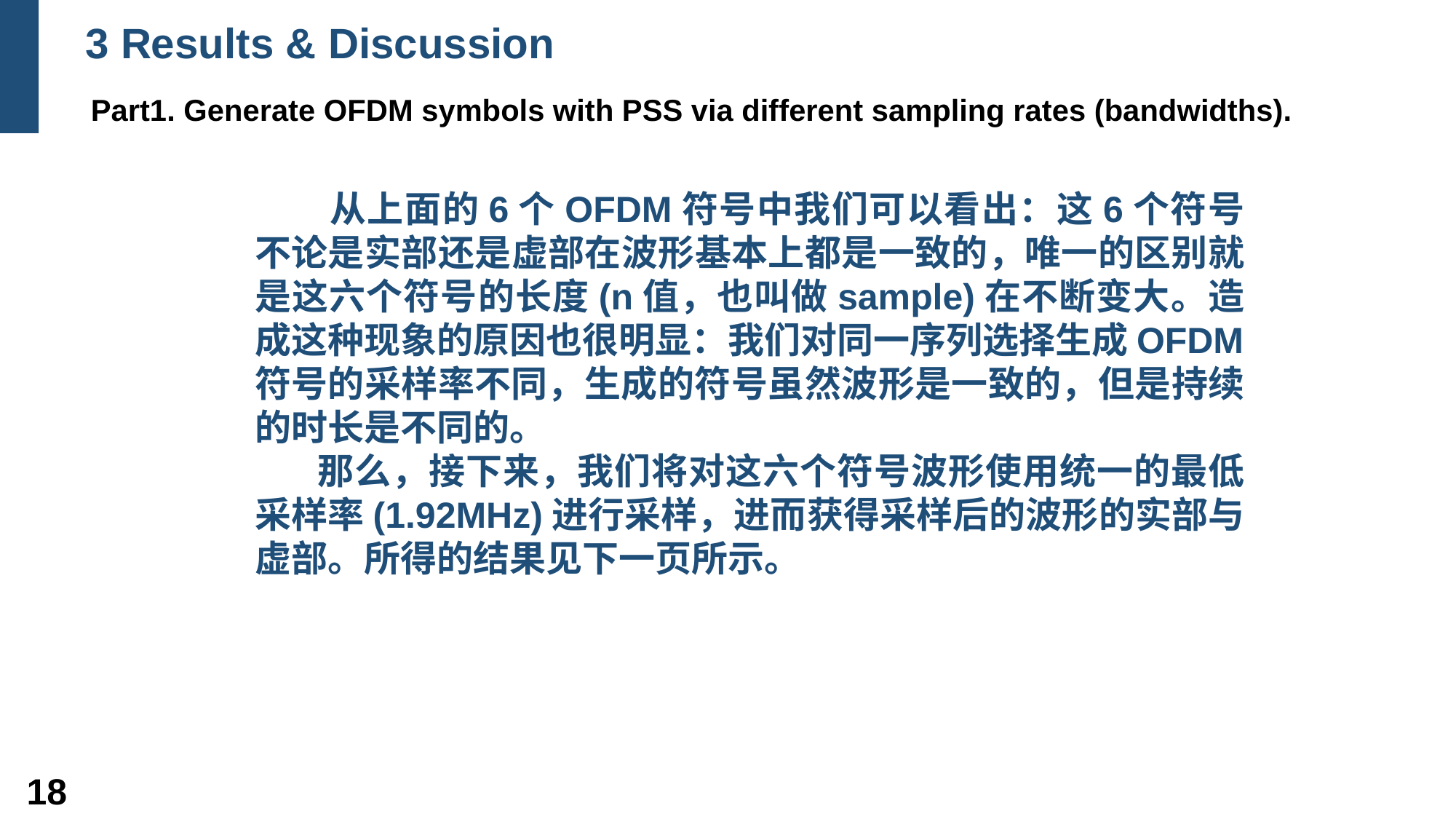

3 Results & Discussion
Part1. Generate OFDM symbols with PSS via different sampling rates (bandwidths).
       从上面的6个OFDM符号中我们可以看出：这6个符号不论是实部还是虚部在波形基本上都是一致的，唯一的区别就是这六个符号的长度(n值，也叫做sample)在不断变大。造成这种现象的原因也很明显：我们对同一序列选择生成OFDM符号的采样率不同，生成的符号虽然波形是一致的，但是持续的时长是不同的。
      那么，接下来，我们将对这六个符号波形使用统一的最低采样率(1.92MHz)进行采样，进而获得采样后的波形的实部与虚部。所得的结果见下一页所示。
18